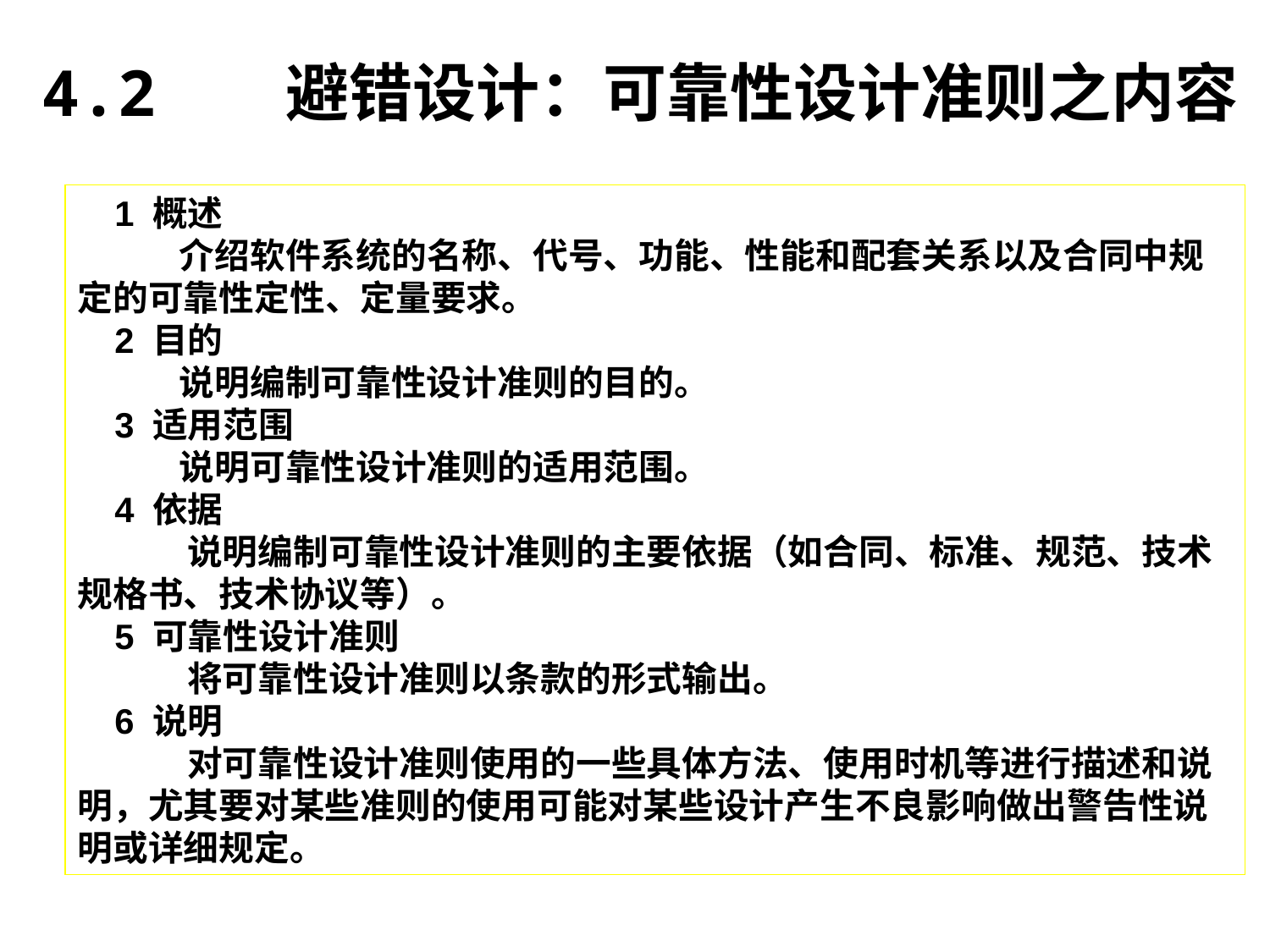

4.2   避错设计：可靠性设计准则之内容
1 概述
       介绍软件系统的名称、代号、功能、性能和配套关系以及合同中规定的可靠性定性、定量要求。
2 目的
       说明编制可靠性设计准则的目的。
3 适用范围
       说明可靠性设计准则的适用范围。
4 依据
        说明编制可靠性设计准则的主要依据（如合同、标准、规范、技术规格书、技术协议等）。
5 可靠性设计准则
        将可靠性设计准则以条款的形式输出。
6 说明
        对可靠性设计准则使用的一些具体方法、使用时机等进行描述和说明，尤其要对某些准则的使用可能对某些设计产生不良影响做出警告性说明或详细规定。